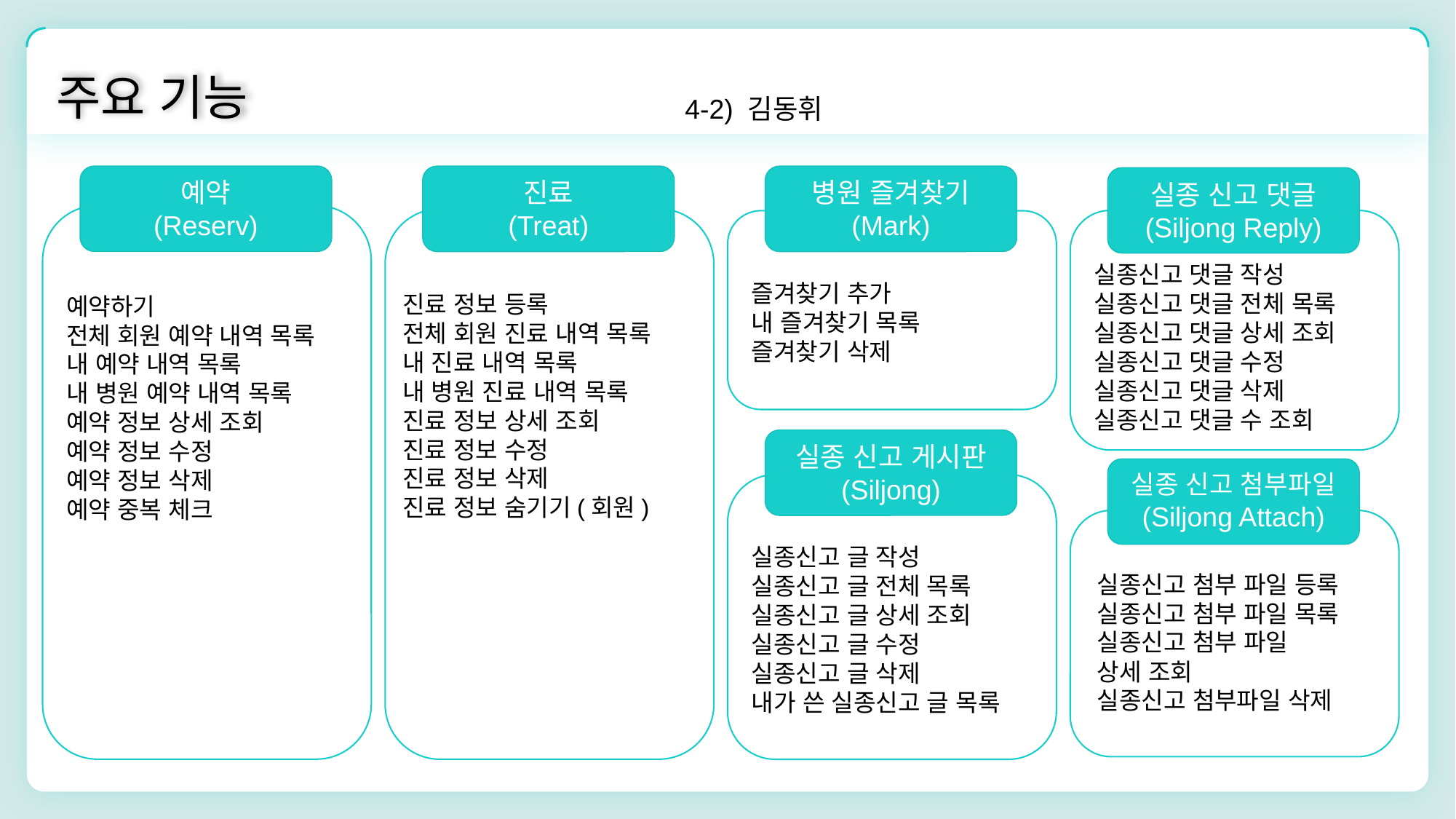

주요 기능
4-2) 김동휘
예약
(Reserv)
진료
(Treat)
병원 즐겨찾기
(Mark)
실종 신고 댓글
(Siljong Reply)

실종신고 댓글 작성
실종신고 댓글 전체 목록
실종신고 댓글 상세 조회
실종신고 댓글 수정
실종신고 댓글 삭제
실종신고 댓글 수 조회

즐겨찾기 추가
내 즐겨찾기 목록
즐겨찾기 삭제
진료 정보 등록
전체 회원 진료 내역 목록
내 진료 내역 목록
내 병원 진료 내역 목록
진료 정보 상세 조회
진료 정보 수정
진료 정보 삭제
진료 정보 숨기기(회원)
예약하기
전체 회원 예약 내역 목록
내 예약 내역 목록
내 병원 예약 내역 목록
예약 정보 상세 조회
예약 정보 수정
예약 정보 삭제
예약 중복 체크
실종 신고 게시판
(Siljong)
실종 신고 첨부파일
(Siljong Attach)

실종신고 글 작성
실종신고 글 전체 목록
실종신고 글 상세 조회
실종신고 글 수정
실종신고 글 삭제
내가 쓴 실종신고 글 목록
실종신고 첨부 파일 등록
실종신고 첨부 파일 목록
실종신고 첨부 파일
상세 조회
실종신고 첨부파일 삭제